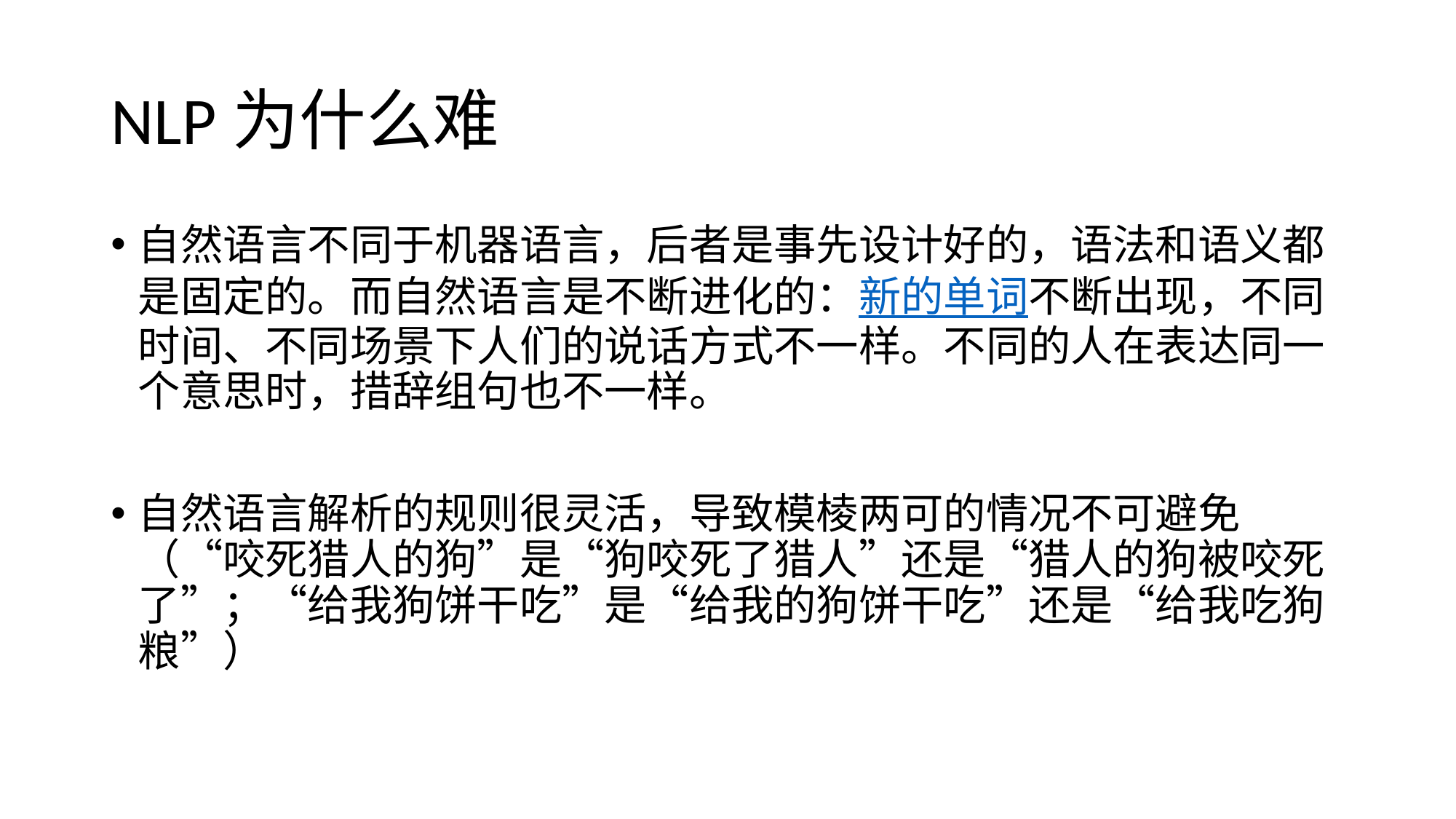

# NLP为什么难
自然语言不同于机器语言，后者是事先设计好的，语法和语义都是固定的。而自然语言是不断进化的：新的单词不断出现，不同时间、不同场景下人们的说话方式不一样。不同的人在表达同一个意思时，措辞组句也不一样。

自然语言解析的规则很灵活，导致模棱两可的情况不可避免（“咬死猎人的狗”是“狗咬死了猎人”还是“猎人的狗被咬死了”；“给我狗饼干吃”是“给我的狗饼干吃”还是“给我吃狗粮”）